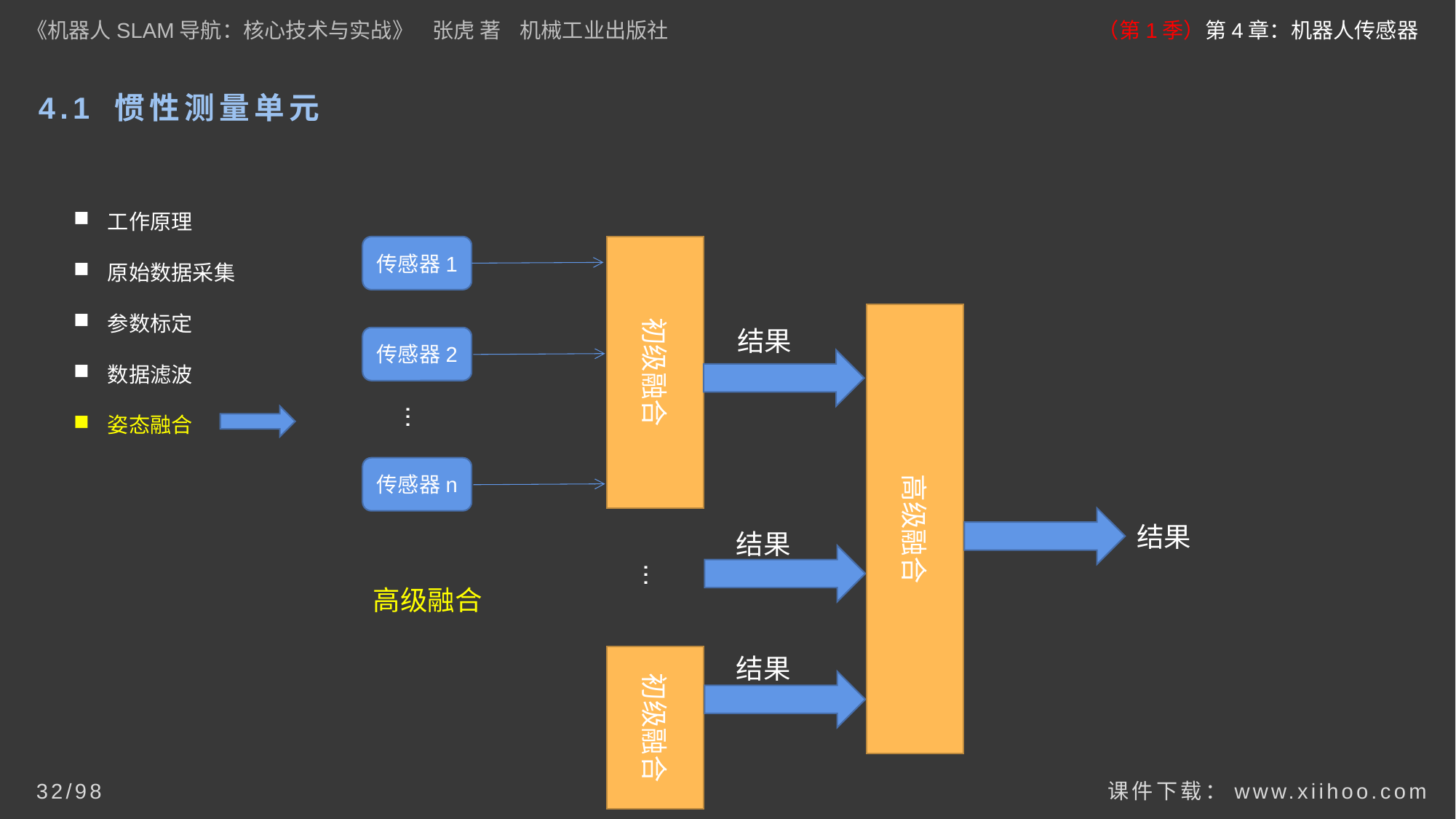

《机器人SLAM导航：核心技术与实战》    张虎 著    机械工业出版社
（第1季）第4章：机器人传感器
# 4.1 惯性测量单元
工作原理
原始数据采集
参数标定
数据滤波
姿态融合
传感器1
初级融合
高级融合
结果
传感器2

...

传感器n

结果
结果

...
高级融合
初级融合
结果

课件下载：www.xiihoo.com
32/98